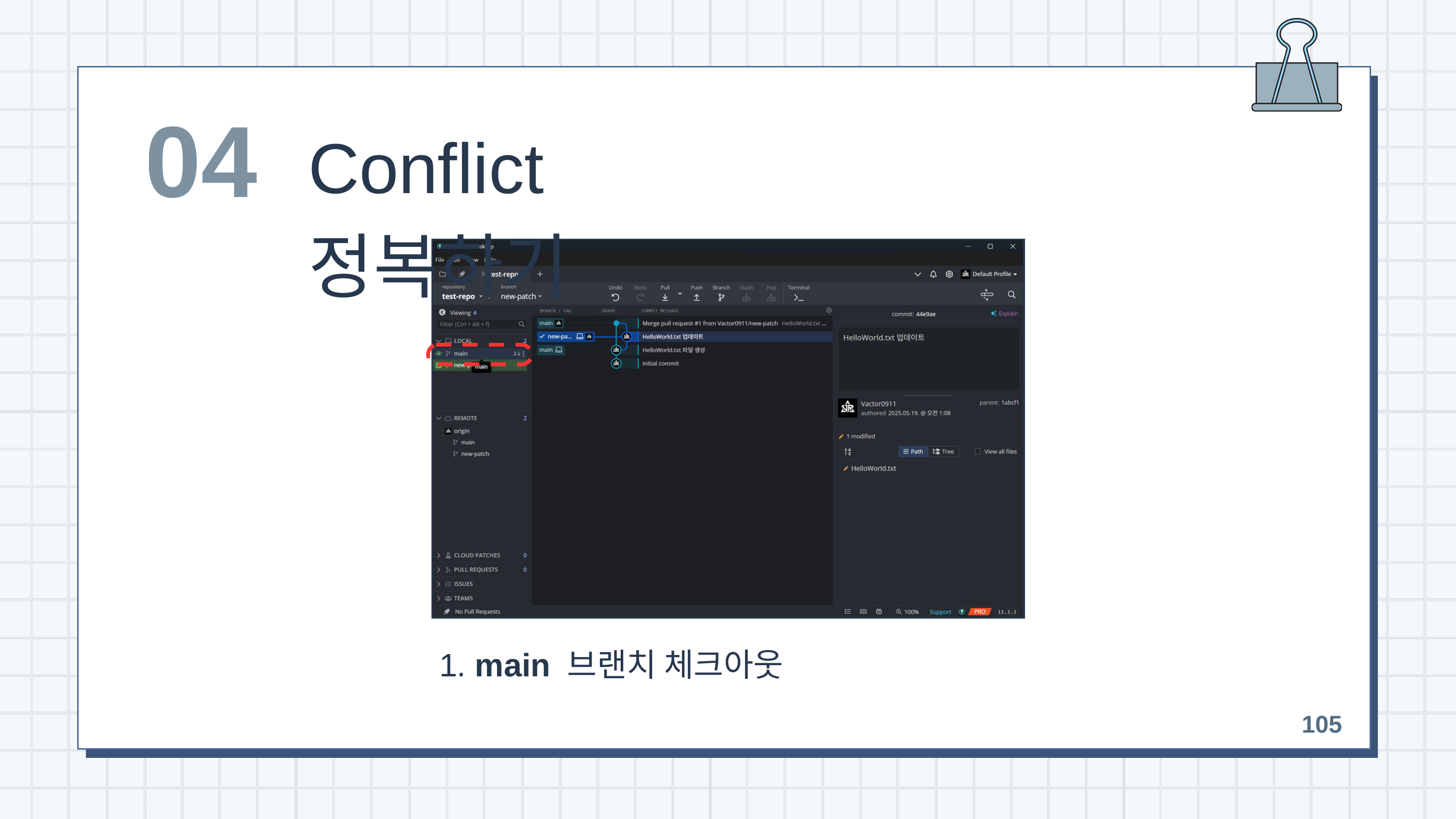

04
Conflict 정복하기

   1. main 브랜치 체크아웃
105